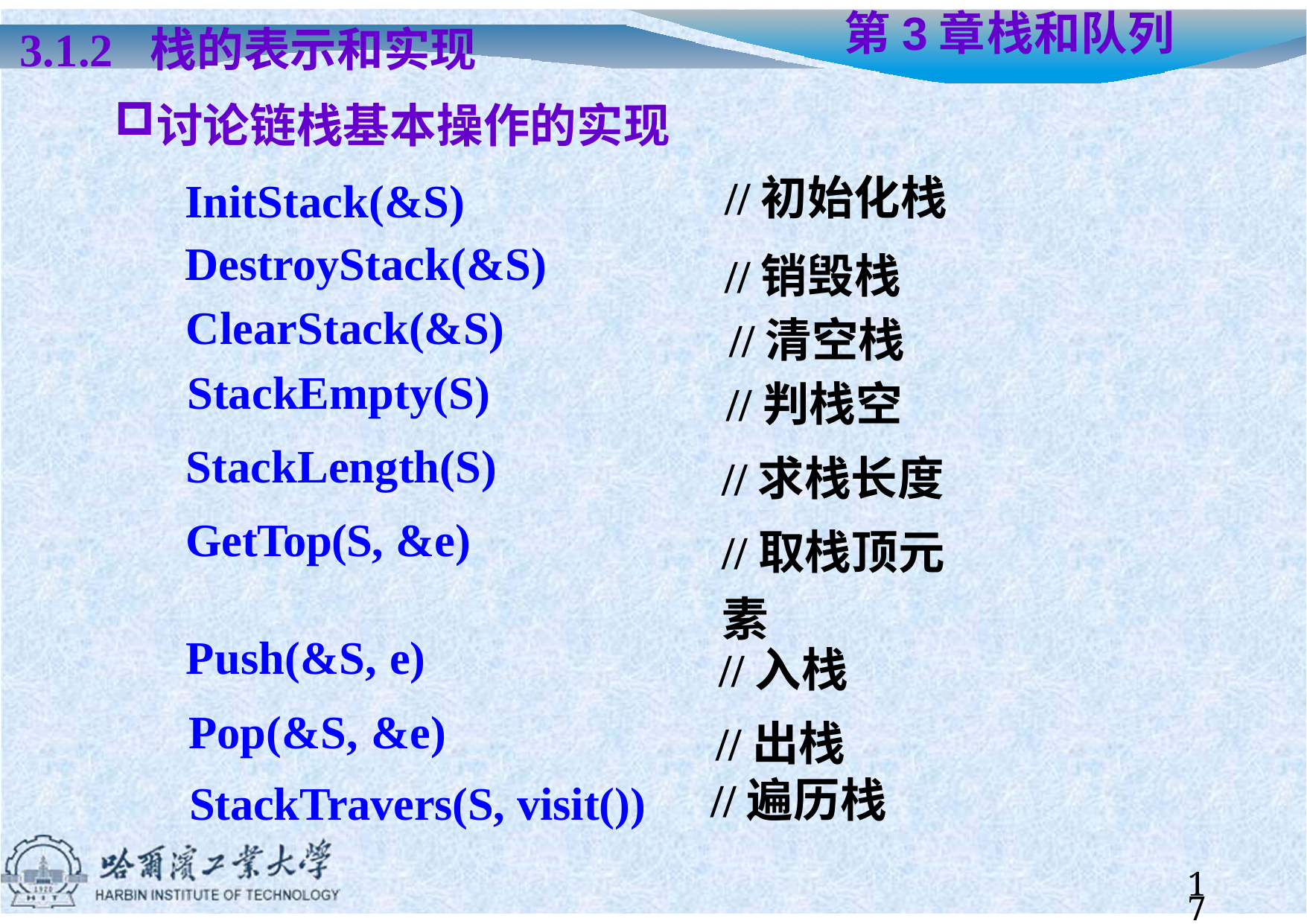

# 第3章	栈和队列

3.1.2	栈的表示和实现
讨论链栈基本操作的实现
| InitStack(&S) DestroyStack(&S) | //初始化栈 //销毁栈 |
| --- | --- |
| ClearStack(&S) | //清空栈 |
| StackEmpty(S) | //判栈空 |
| StackLength(S) | //求栈长度 |
| GetTop(S, &e) | //取栈顶元素 |
| Push(&S, e) | //入栈 |
| Pop(&S, &e) | //出栈 |
| StackTravers(S, visit()) | //遍历栈 |

17